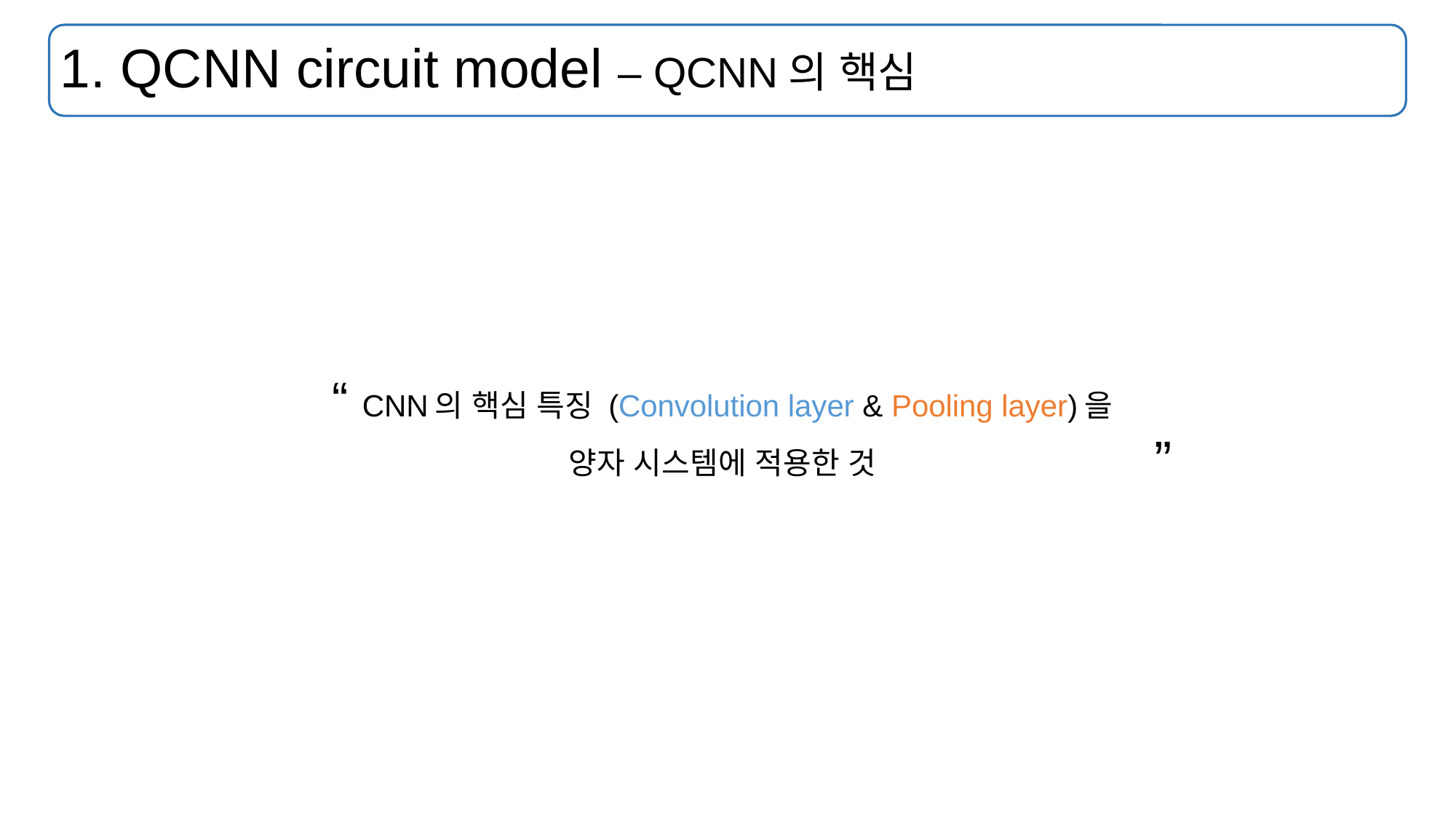

# 1. QCNN circuit model – QCNN의 핵심
“ CNN의 핵심 특징 (Convolution layer & Pooling layer)을
양자 시스템에 적용한 것
 ”